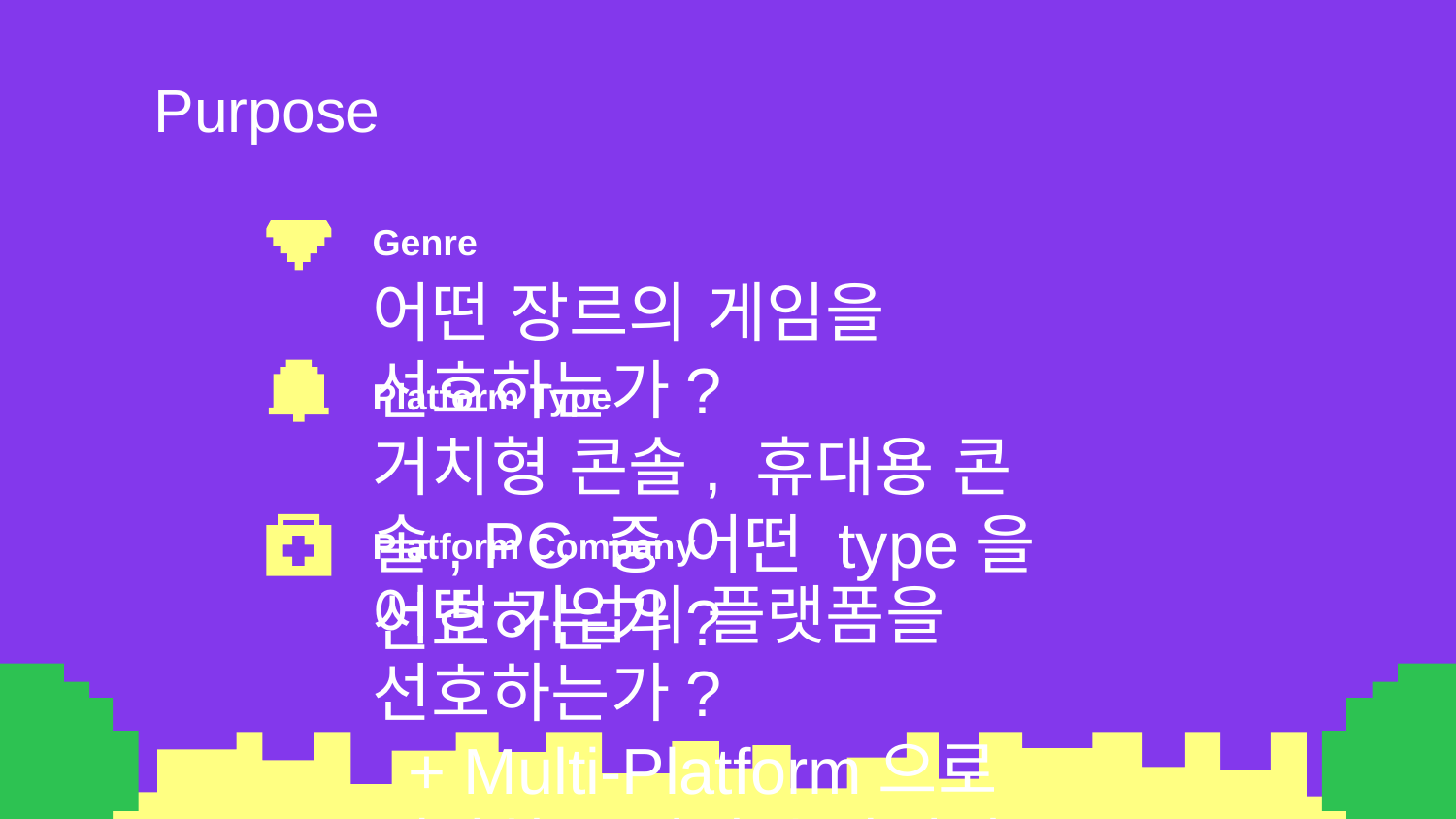

# Purpose
Genre

어떤 장르의 게임을 선호하는가?

Platform Type
거치형 콘솔, 휴대용 콘솔, PC 중 어떤 type을 선호하는가?

Platform Company
어떤 기업의 플랫폼을 선호하는가?
  + Multi-Platform으로 개발하는 것이 효과적일까?